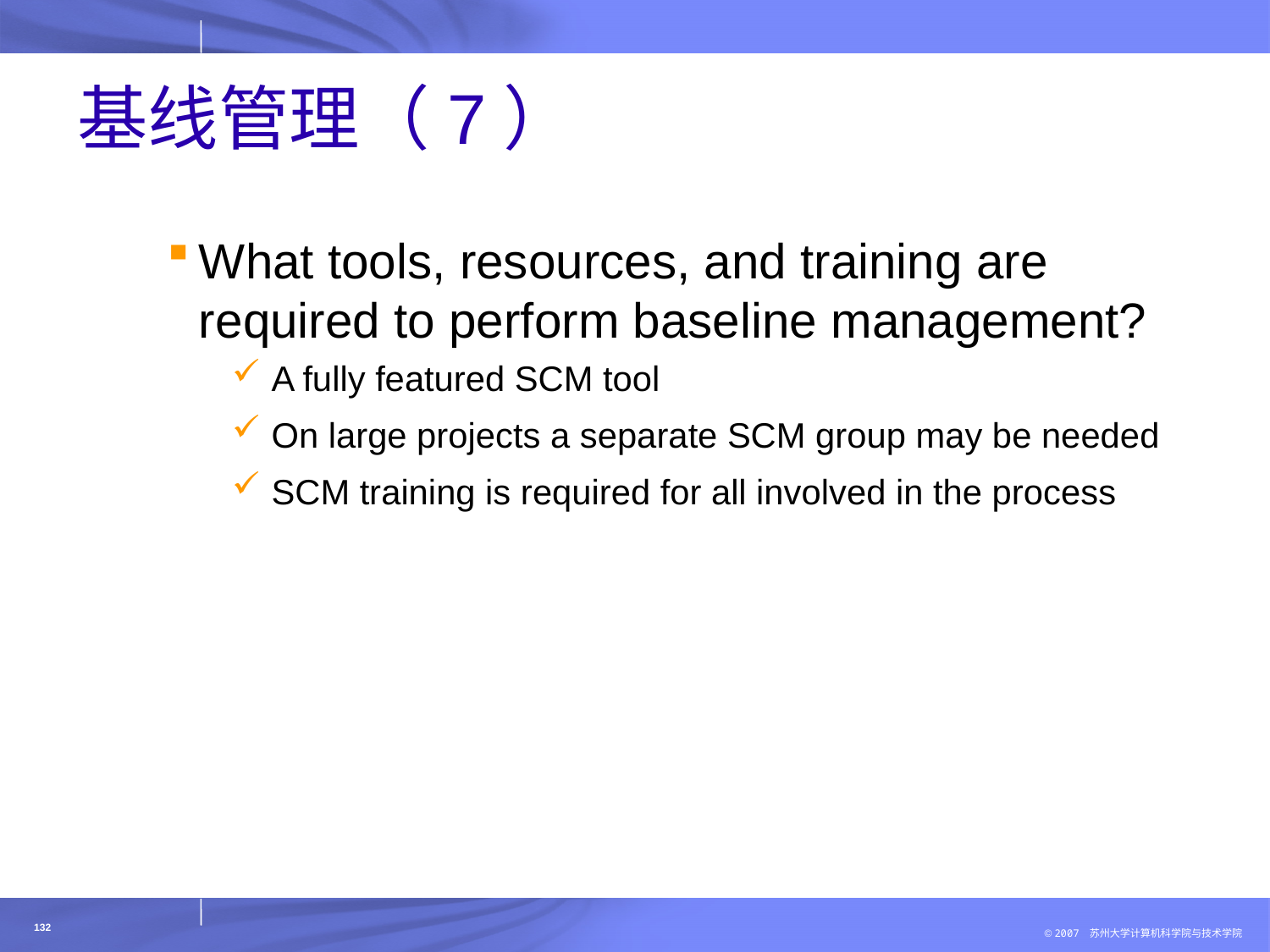

# 基线管理（7）
What tools, resources, and training are required to perform baseline management?
A fully featured SCM tool
On large projects a separate SCM group may be needed
SCM training is required for all involved in the process
132